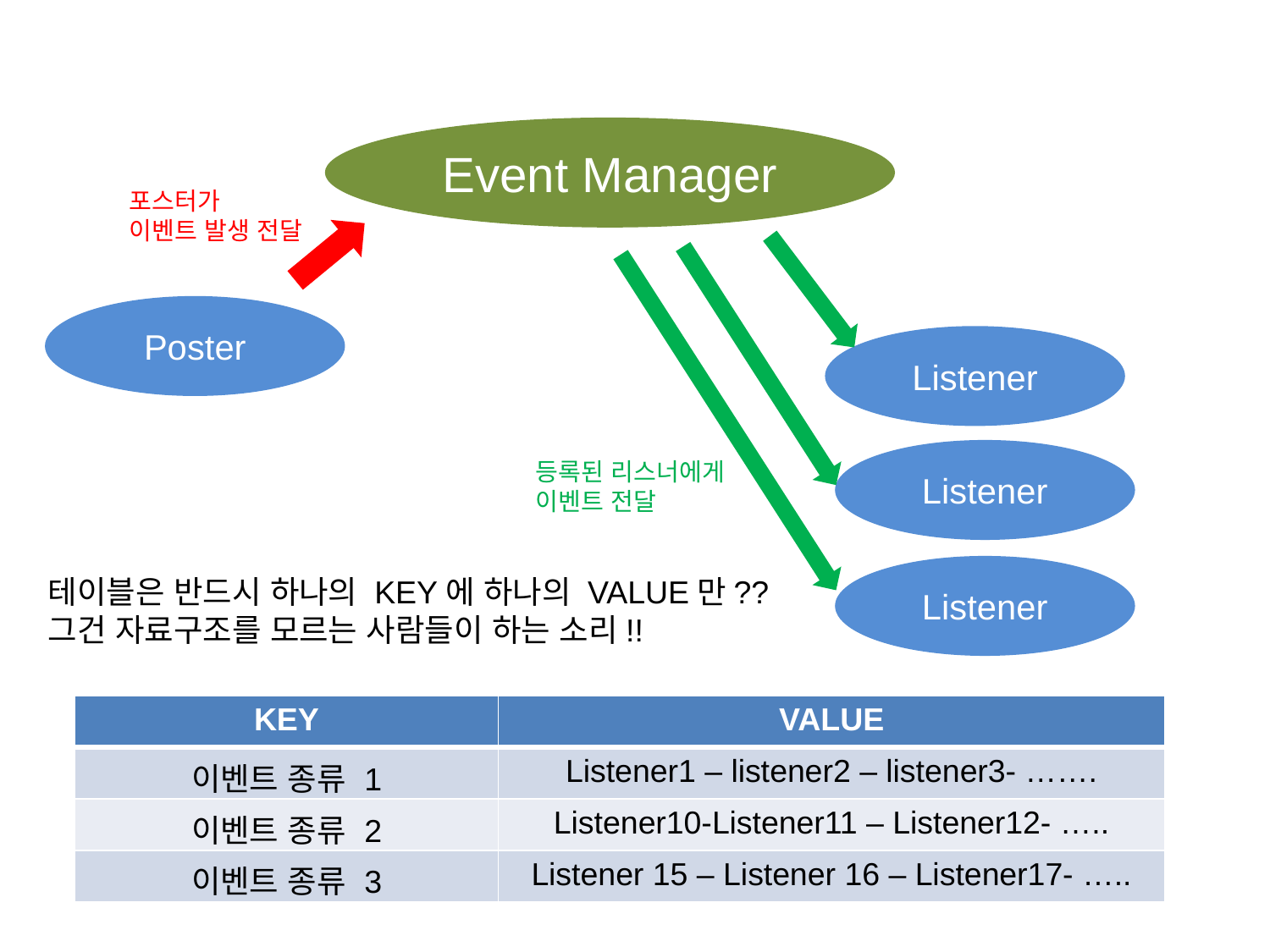

Event Manager
포스터가
이벤트 발생 전달

Poster
Listener

Listener
등록된 리스너에게
이벤트 전달
Listener
테이블은 반드시 하나의 KEY에 하나의 VALUE만??
그건 자료구조를 모르는 사람들이 하는 소리!!
| KEY | VALUE |
| --- | --- |
| 이벤트 종류 1 | Listener1 – listener2 – listener3- ……. |
| 이벤트 종류 2 | Listener10-Listener11 – Listener12- ….. |
| 이벤트 종류 3 | Listener 15 – Listener 16 – Listener17- ….. |